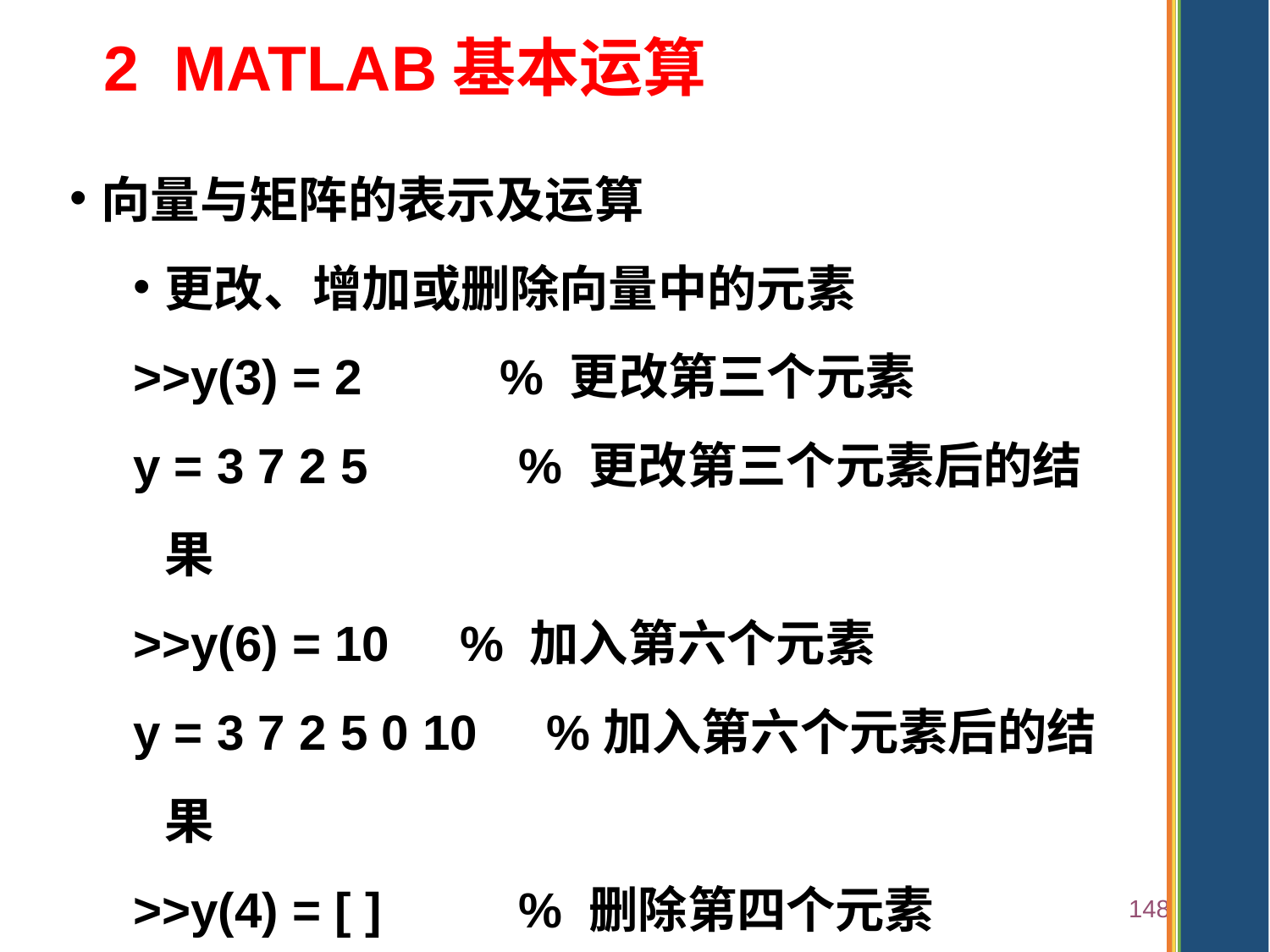

# 2  MATLAB基本运算
向量与矩阵的表示及运算
更改、增加或删除向量中的元素
>>y(3) = 2          % 更改第三个元素
y = 3 7 2 5           % 更改第三个元素后的结果
>>y(6) = 10	   % 加入第六个元素
y = 3 7 2 5 0 10     %加入第六个元素后的结果
>>y(4) = [ ]          % 删除第四个元素
y = 3 7 2 0 10        %删除第四个元素后的结果
148